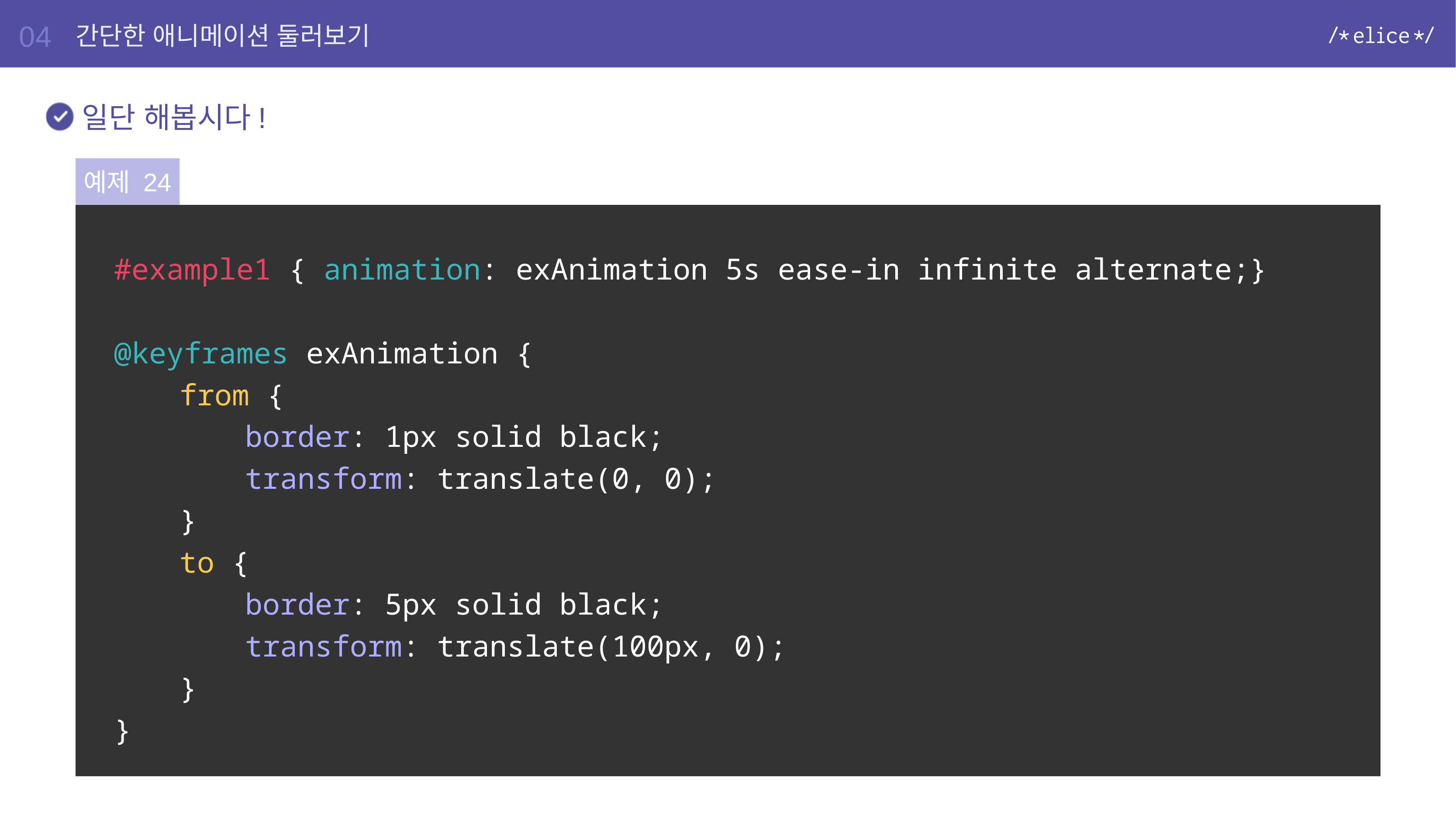

04
간단한 애니메이션 둘러보기
일단 해봅시다!
예제 24
#example1 { animation: exAnimation 5s ease-in infinite alternate;}

@keyframes exAnimation {
	from {
		border: 1px solid black;
		transform: translate(0, 0);
	}
	to {
		border: 5px solid black;
		transform: translate(100px, 0);
	}
}